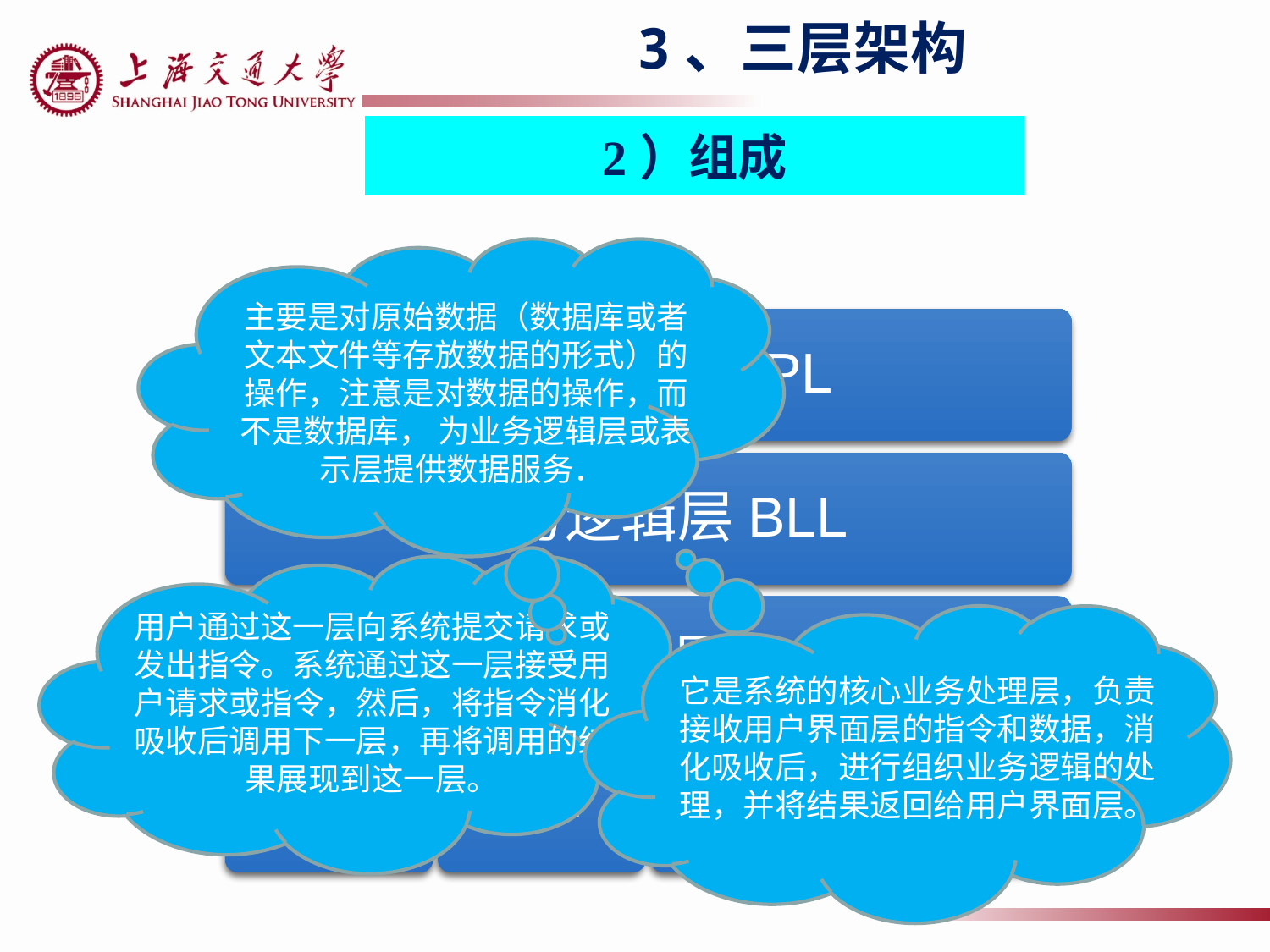

3、三层架构
2）组成

主要是对原始数据（数据库或者文本文件等存放数据的形式）的操作，注意是对数据的操作，而不是数据库， 为业务逻辑层或表示层提供数据服务．
用户界面层PL
业务逻辑层BLL
数据访问层DAL
SQL Server
XML
Oracle
……

用户通过这一层向系统提交请求或发出指令。系统通过这一层接受用户请求或指令，然后，将指令消化吸收后调用下一层，再将调用的结果展现到这一层。

它是系统的核心业务处理层，负责接收用户界面层的指令和数据，消化吸收后，进行组织业务逻辑的处理，并将结果返回给用户界面层。